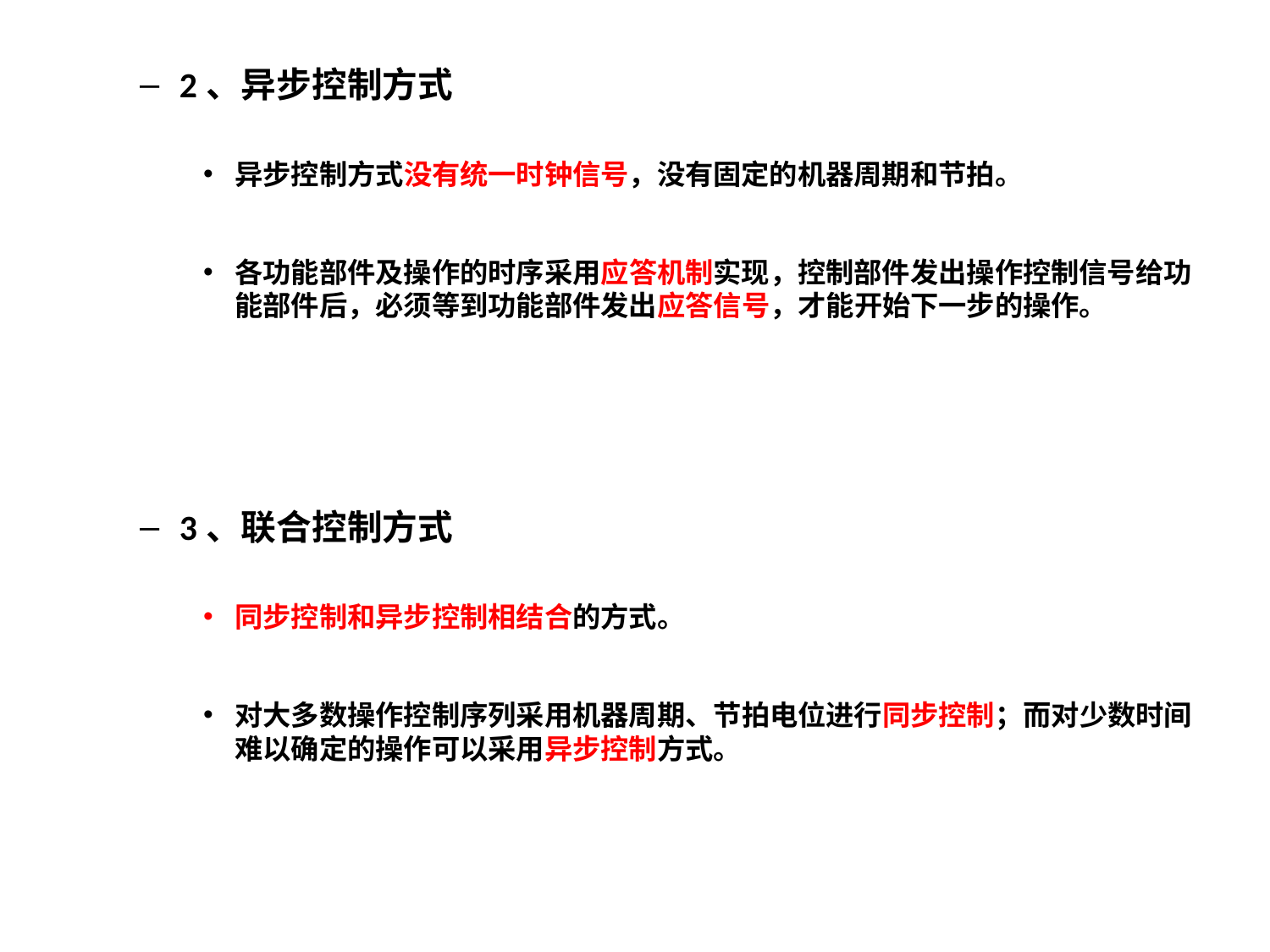

2、异步控制方式

异步控制方式没有统一时钟信号，没有固定的机器周期和节拍。

各功能部件及操作的时序采用应答机制实现，控制部件发出操作控制信号给功能部件后，必须等到功能部件发出应答信号，才能开始下一步的操作。

3、联合控制方式

同步控制和异步控制相结合的方式。

对大多数操作控制序列采用机器周期、节拍电位进行同步控制；而对少数时间难以确定的操作可以采用异步控制方式。